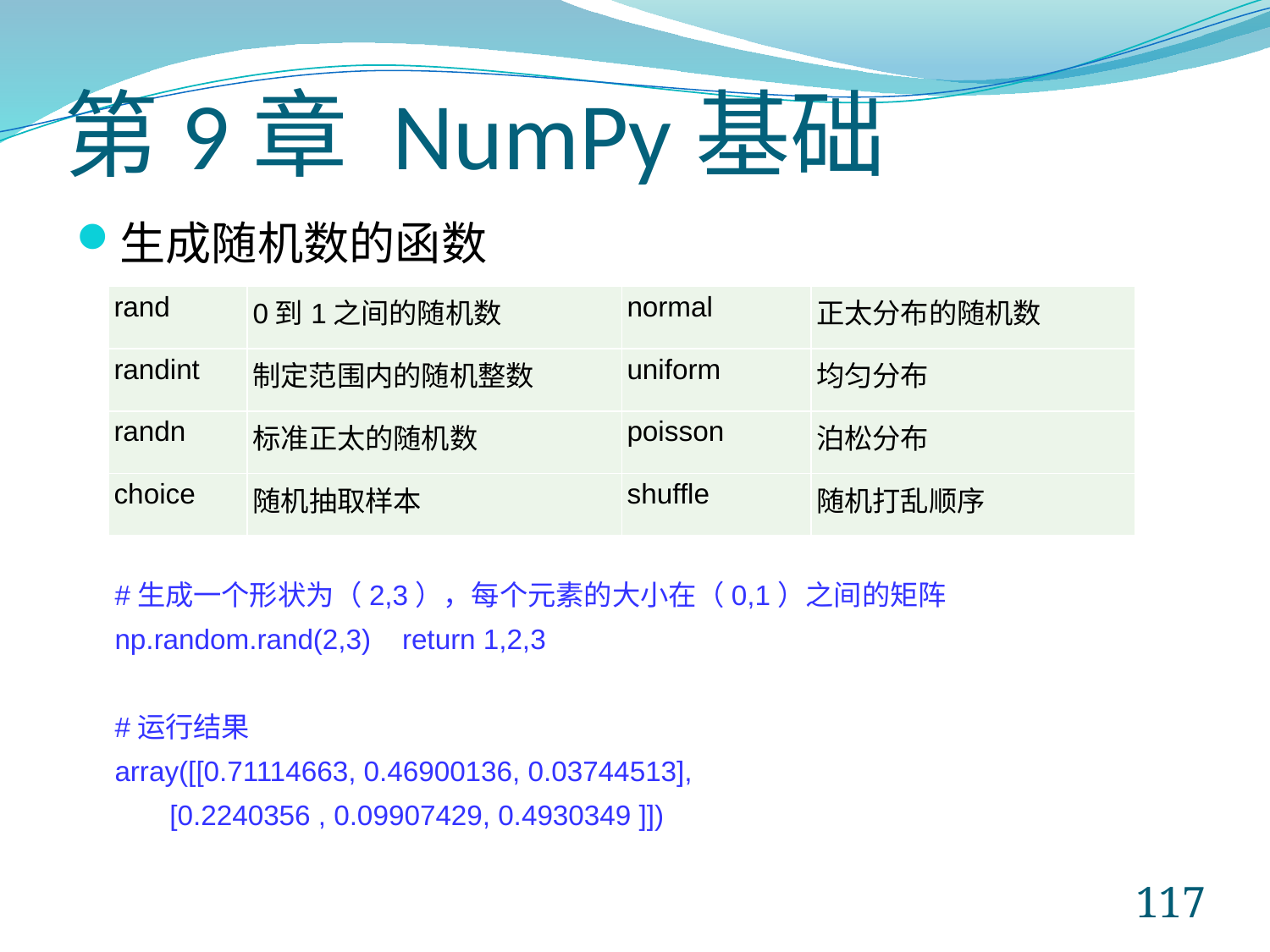

# 第9章 NumPy基础
生成随机数的函数
| rand | 0到1之间的随机数 | normal | 正太分布的随机数 |
| --- | --- | --- | --- |
| randint | 制定范围内的随机整数 | uniform | 均匀分布 |
| randn | 标准正太的随机数 | poisson | 泊松分布 |
| choice | 随机抽取样本 | shuffle | 随机打乱顺序 |
#生成一个形状为（2,3），每个元素的大小在（0,1）之间的矩阵
np.random.rand(2,3)    return 1,2,3

#运行结果
array([[0.71114663, 0.46900136, 0.03744513],
       [0.2240356 , 0.09907429, 0.4930349 ]])

117